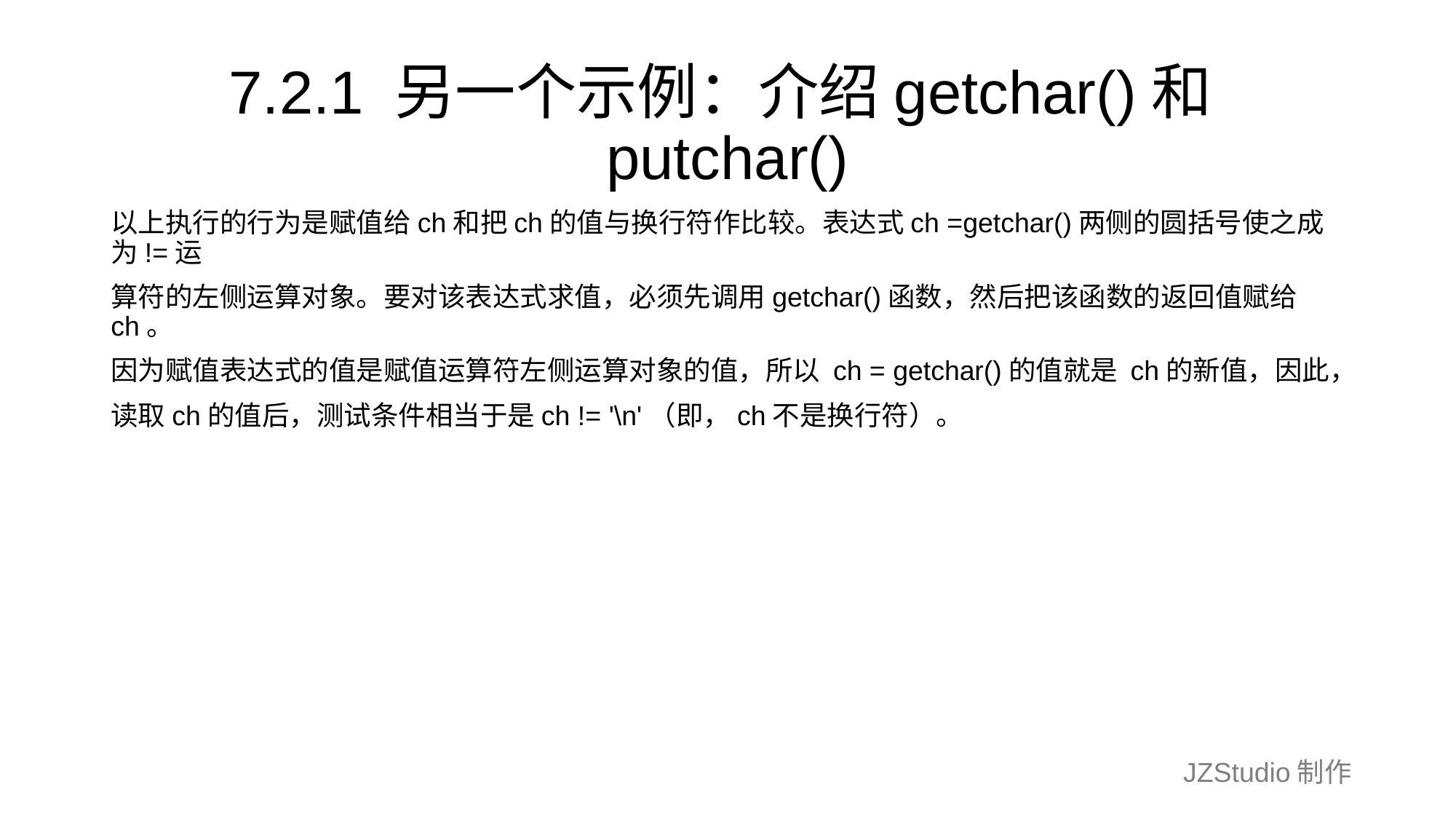

# 7.2.1 另一个示例：介绍getchar()和putchar()
以上执行的行为是赋值给ch和把ch的值与换行符作比较。表达式ch =getchar()两侧的圆括号使之成为!=运
算符的左侧运算对象。要对该表达式求值，必须先调用getchar()函数，然后把该函数的返回值赋给 ch。
因为赋值表达式的值是赋值运算符左侧运算对象的值，所以 ch = getchar()的值就是 ch的新值，因此，
读取ch的值后，测试条件相当于是ch != '\n'（即，ch不是换行符）。